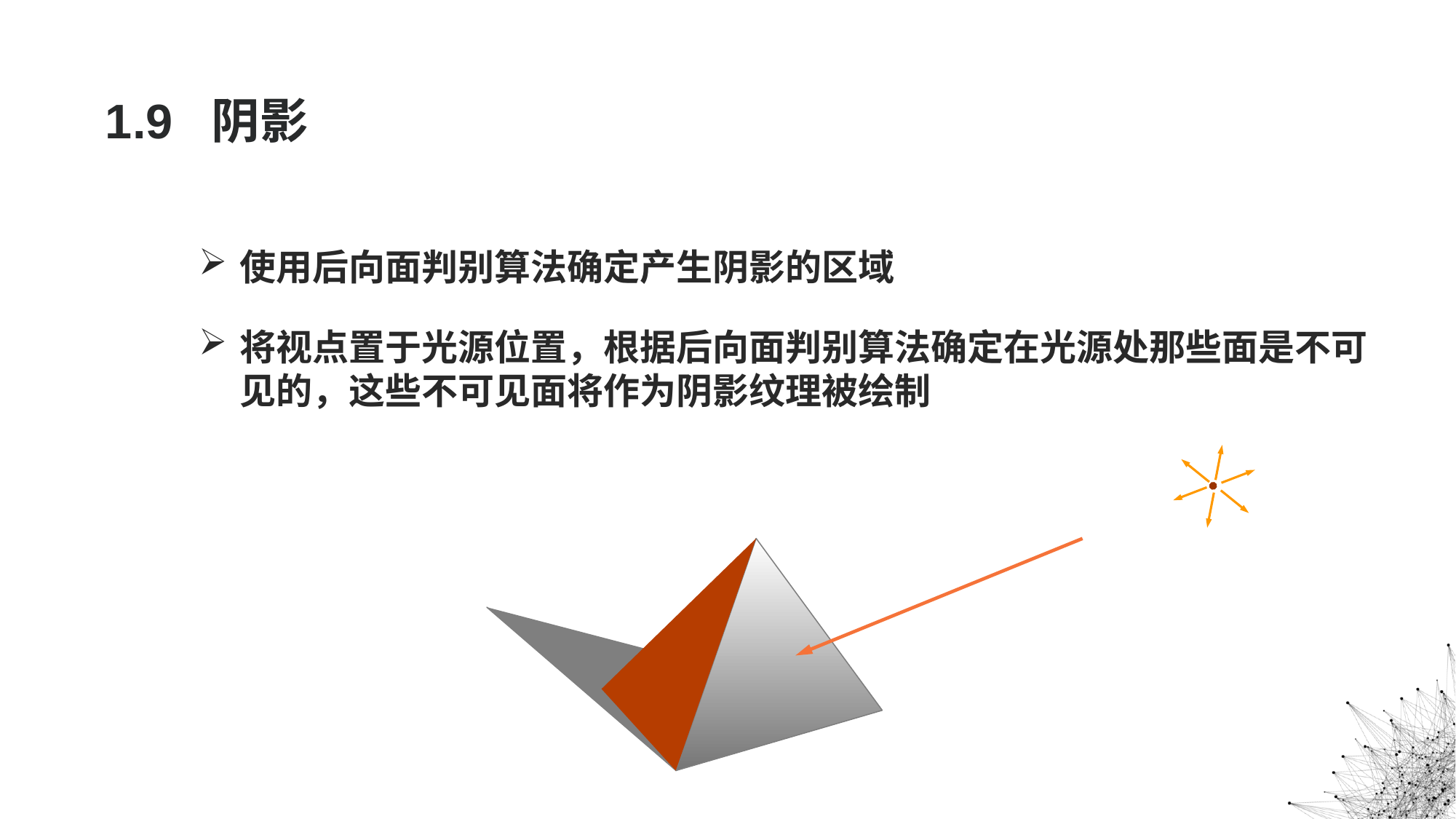

# 1.9  阴影
使用后向面判别算法确定产生阴影的区域
将视点置于光源位置，根据后向面判别算法确定在光源处那些面是不可见的，这些不可见面将作为阴影纹理被绘制

•